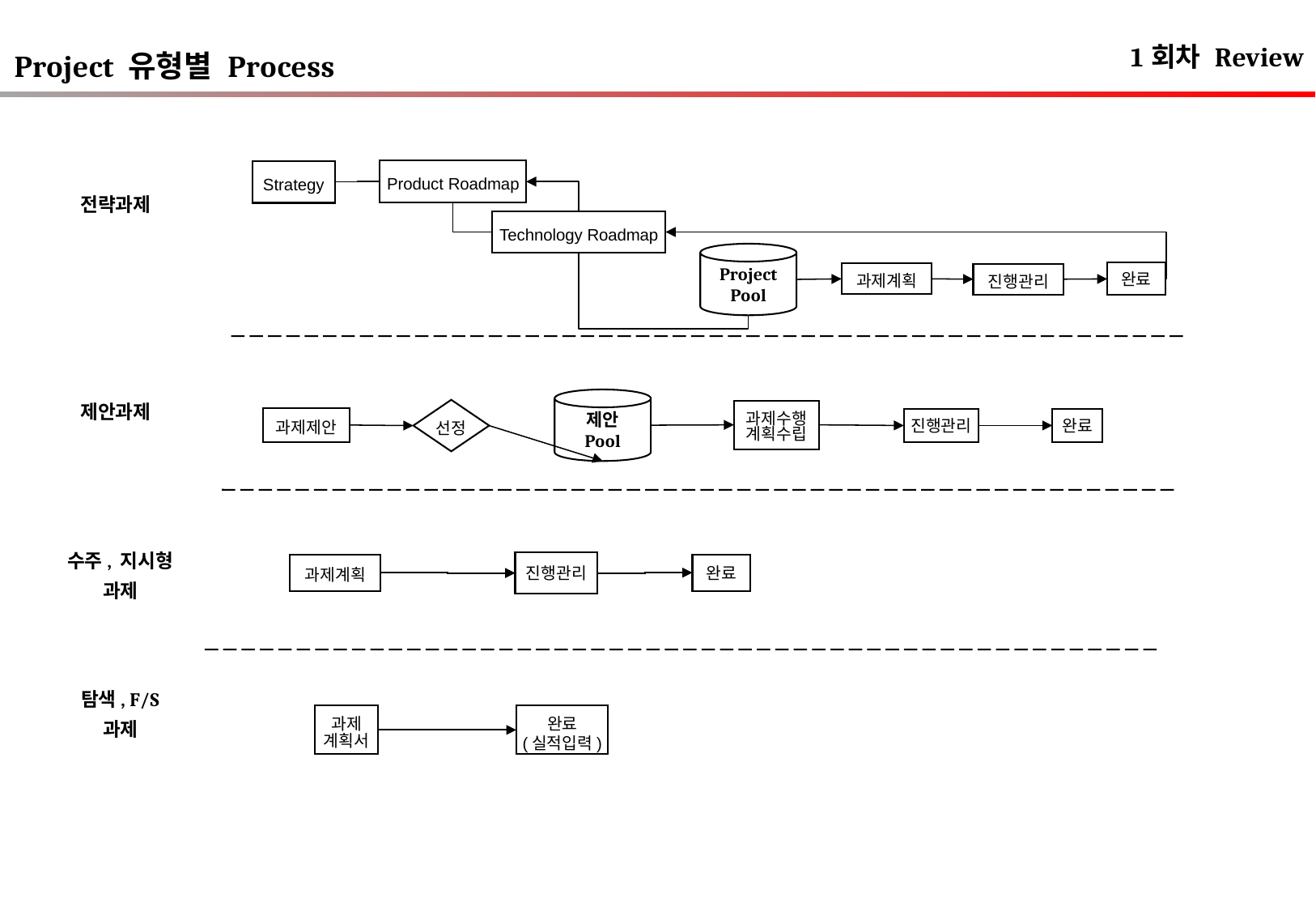

1회차 Review
Project 유형별 Process
Product Roadmap
Strategy
전략과제
Technology Roadmap
Project Pool
완료
과제계획
진행관리

제안
Pool
제안과제
선정
과제수행
계획수립
과제제안
진행관리
완료

진행관리
완료
과제계획
수주, 지시형
과제

과제
계획서
완료
(실적입력)
탐색, F/S
과제